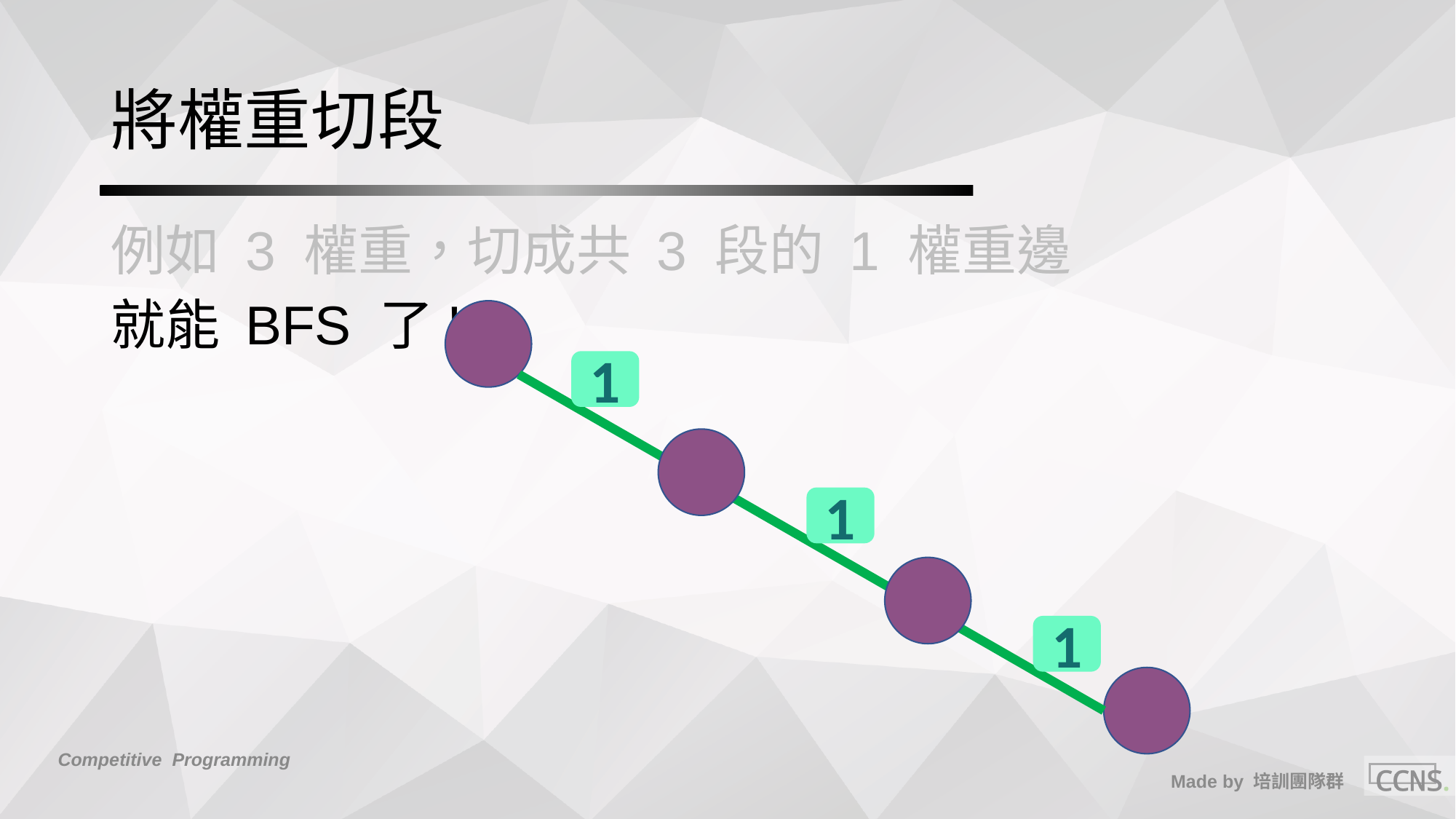

# 將權重切段
例如 3 權重，切成共 3 段的 1 權重邊
就能 BFS 了!

1

1

1